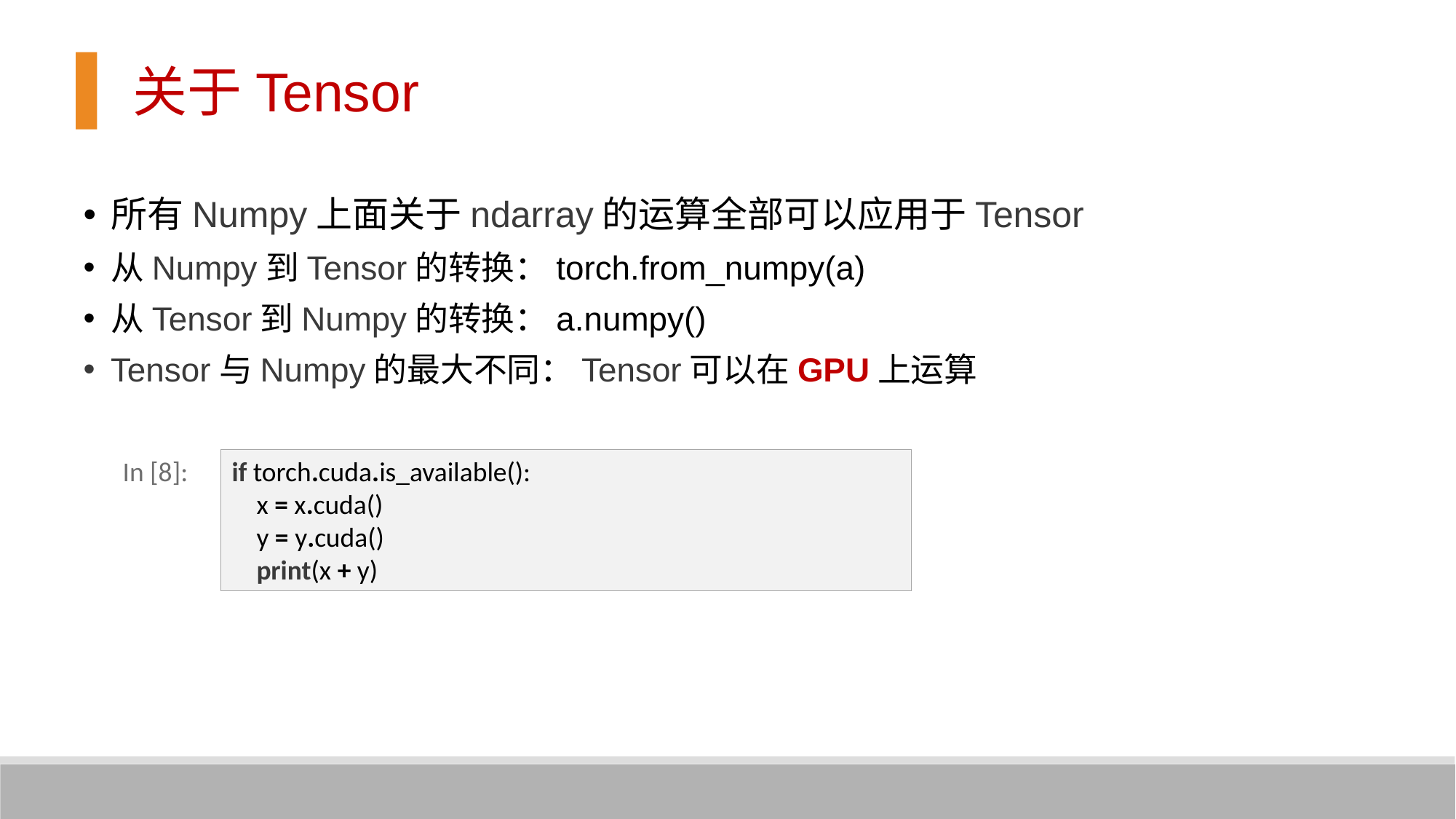

关于Tensor
所有Numpy上面关于ndarray的运算全部可以应用于Tensor
从Numpy到Tensor的转换：torch.from_numpy(a)
从Tensor到Numpy的转换：a.numpy()
Tensor与Numpy的最大不同：Tensor可以在GPU上运算

In [8]:
if torch.cuda.is_available():
    x = x.cuda()
    y = y.cuda()
    print(x + y)